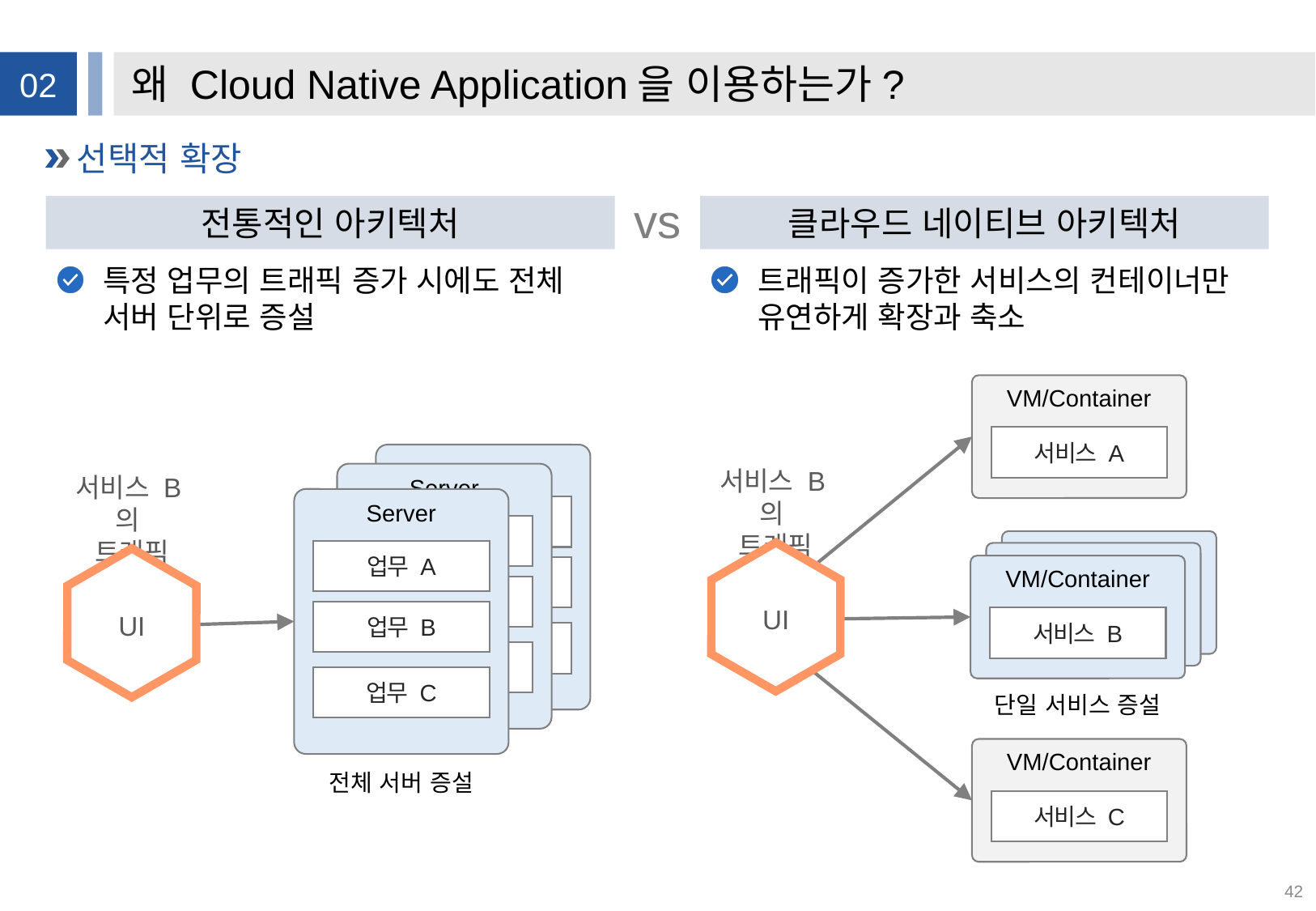

# 왜 Cloud Native Application을 이용하는가?
02
선택적 확장
vs
전통적인 아키텍처
클라우드 네이티브 아키텍처
특정 업무의 트래픽 증가 시에도 전체 서버 단위로 증설
트래픽이 증가한 서비스의 컨테이너만 유연하게 확장과 축소
VM/Container
서비스 A

업무 A
업무 B
업무 C
서비스 B의
트래픽 증가
Server
업무 A
업무 B
업무 C
서비스 B의
트래픽 증가
Server
업무 A
업무 B
업무 C

서비스 B

서비스 B
VM/Container
서비스 B

UI
UI
단일 서비스 증설
VM/Container
서비스 C
전체 서버 증설
42